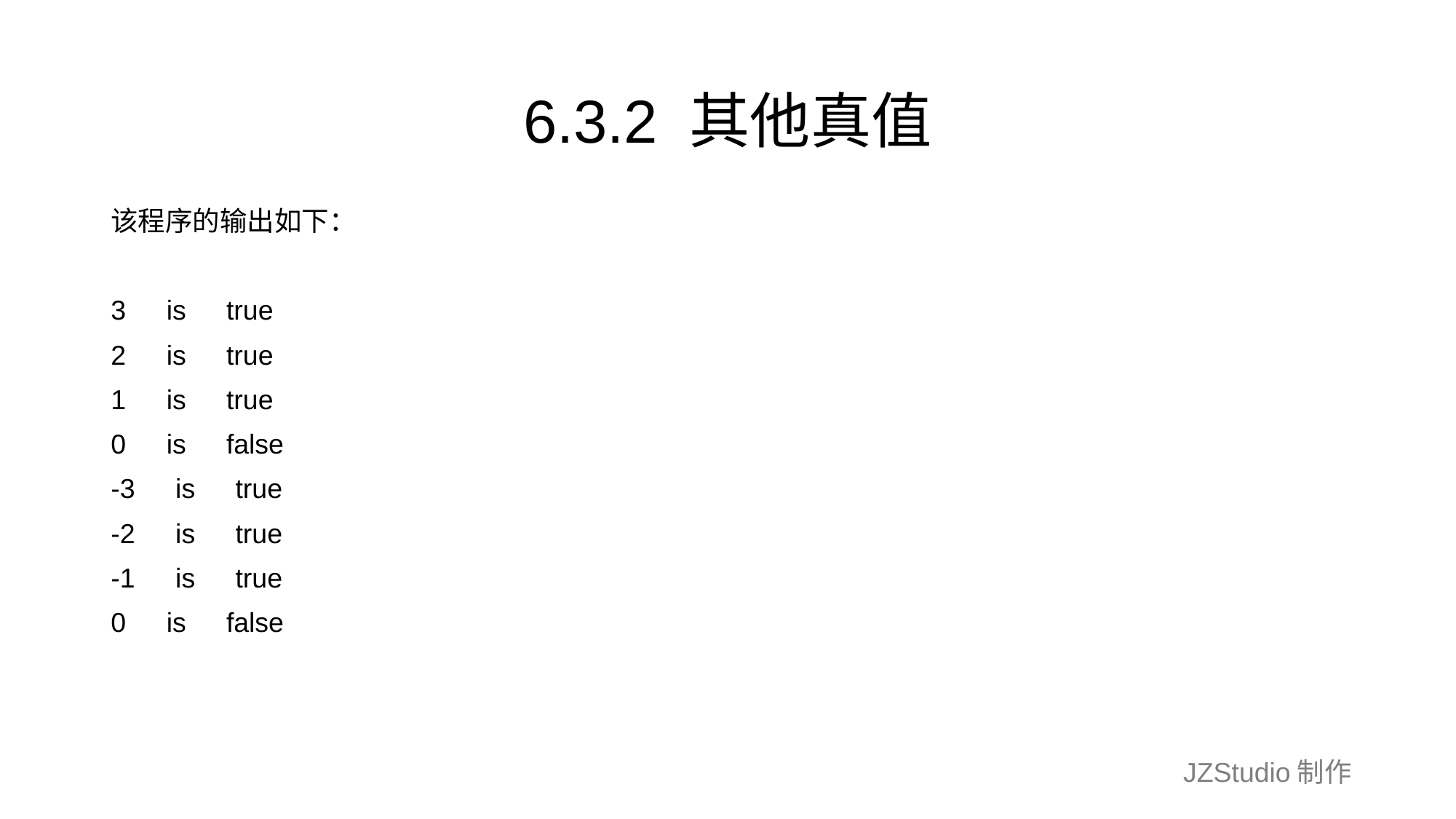

# 6.3.2 其他真值
该程序的输出如下：

3　is　true
2　is　true
1　is　true
0　is　false
-3　is　true
-2　is　true
-1　is　true
0　is　false